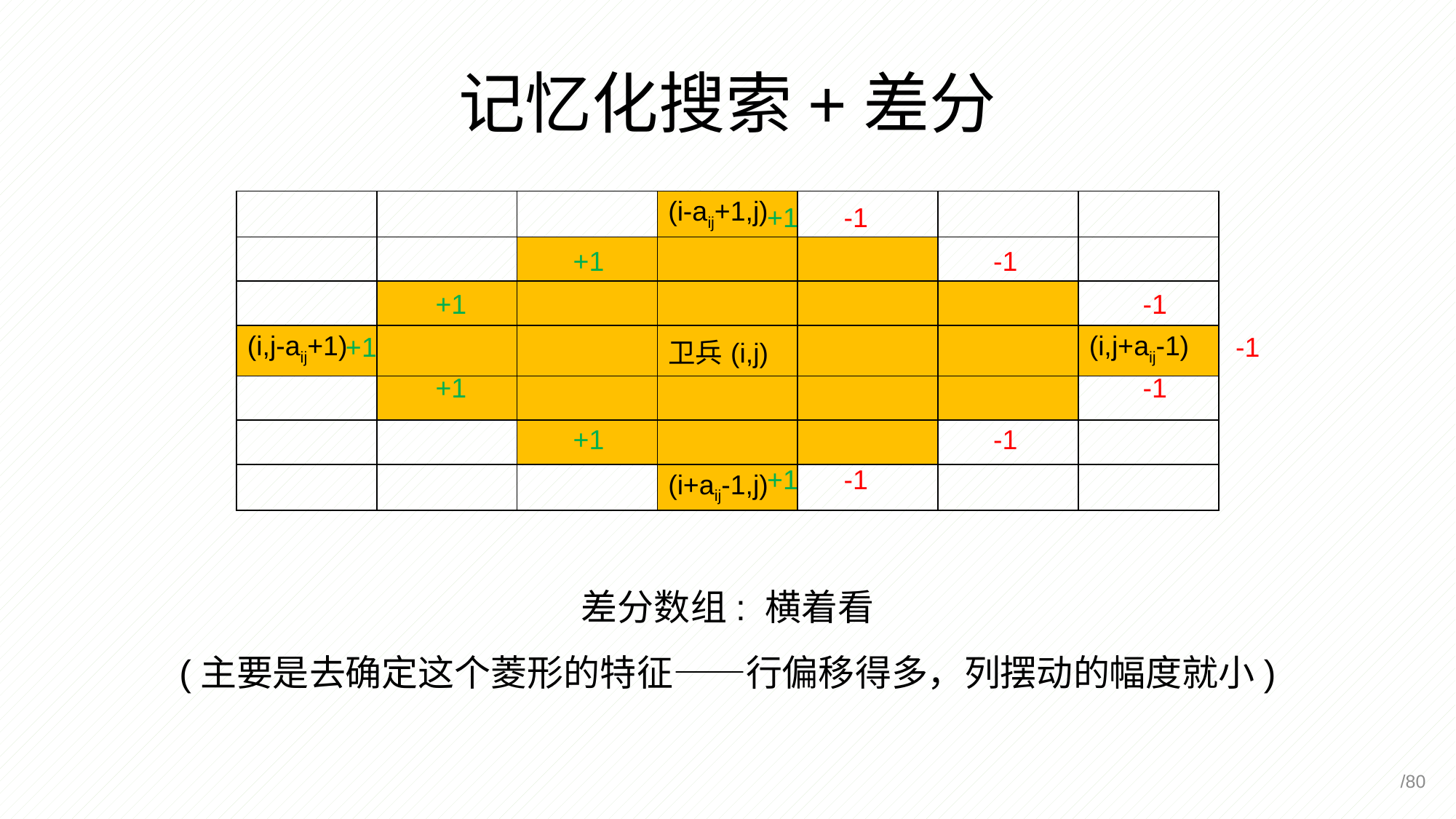

记忆化搜索+差分
|  |  |  | (i-aij+1,j) |  |  |  |
| --- | --- | --- | --- | --- | --- | --- |
|  |  |  |  |  |  |  |
|  |  |  |  |  |  |  |
| (i,j-aij+1) |  |  | 卫兵(i,j) |  |  | (i,j+aij-1) |
|  |  |  |  |  |  |  |
|  |  |  |  |  |  |  |
|  |  |  | (i+aij-1,j) |  |  |  |
+1
-1
+1
-1
+1
-1
+1
-1
+1
-1
+1
-1
+1
-1
差分数组: 横着看
(主要是去确定这个菱形的特征——行偏移得多，列摆动的幅度就小)